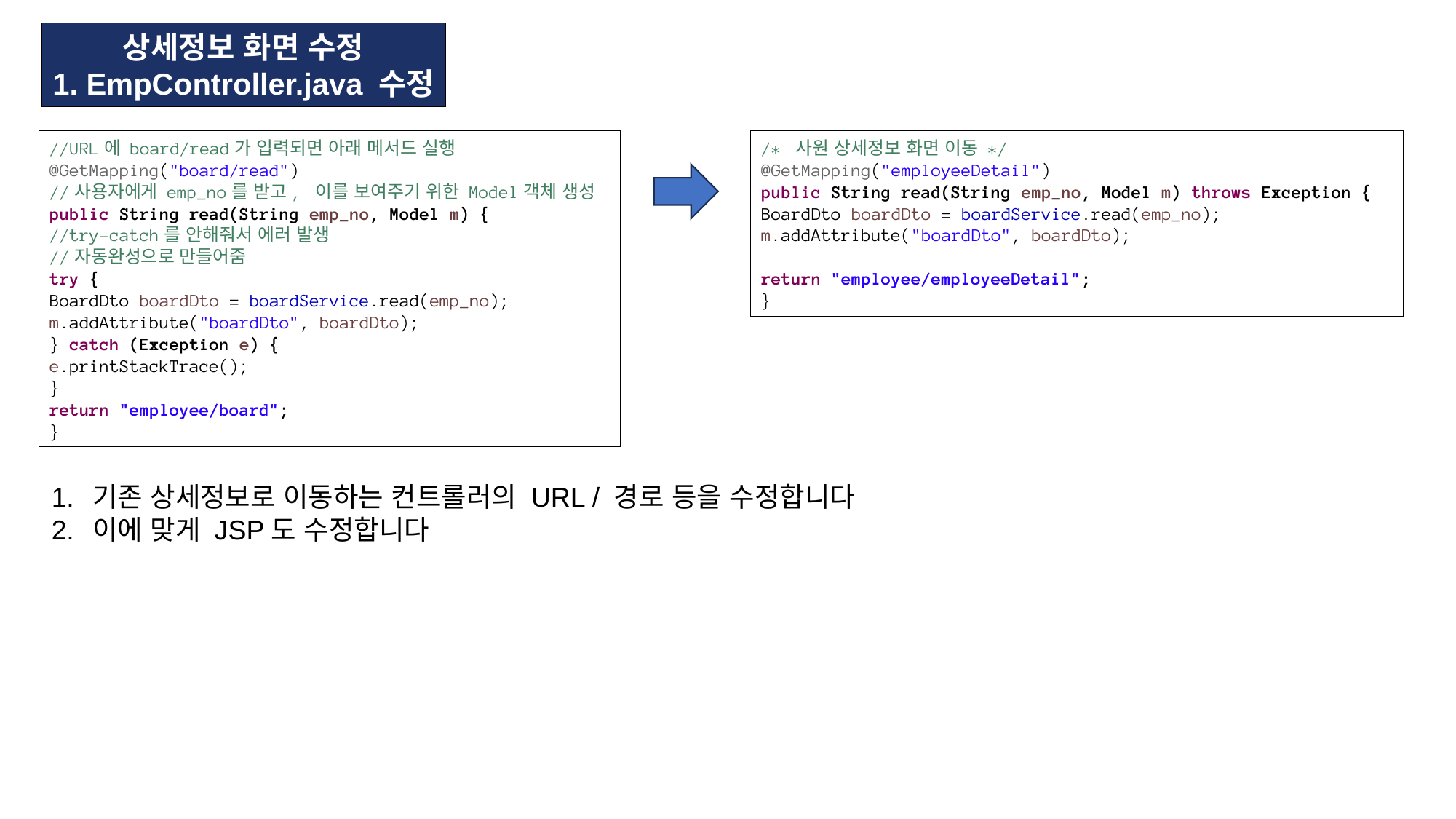

상세정보 화면 수정
1. EmpController.java 수정
//URL에 board/read가 입력되면 아래 메서드 실행
@GetMapping("board/read")
//사용자에게 emp_no를 받고, 이를 보여주기 위한 Model객체 생성
public String read(String emp_no, Model m) {
//try-catch를 안해줘서 에러 발생
//자동완성으로 만들어줌
try {
BoardDto boardDto = boardService.read(emp_no);
m.addAttribute("boardDto", boardDto);
} catch (Exception e) {
e.printStackTrace();
}
return "employee/board";
}
/* 사원 상세정보 화면 이동 */
@GetMapping("employeeDetail")
public String read(String emp_no, Model m) throws Exception {
BoardDto boardDto = boardService.read(emp_no);
m.addAttribute("boardDto", boardDto);

return "employee/employeeDetail";
}

기존 상세정보로 이동하는 컨트롤러의 URL / 경로 등을 수정합니다
이에 맞게 JSP도 수정합니다